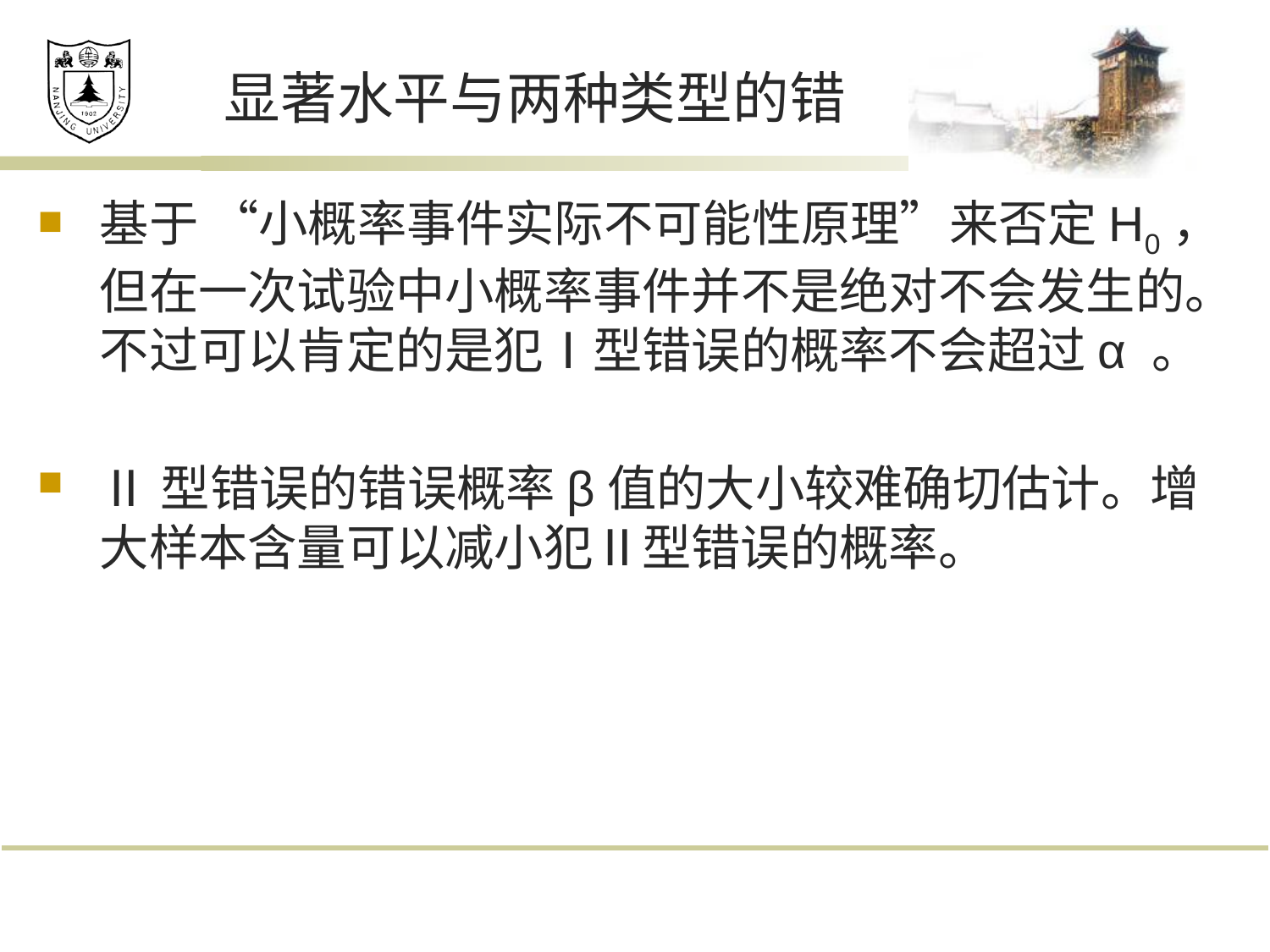

# 显著水平与两种类型的错
基于 “小概率事件实际不可能性原理”来否定H0， 但在一次试验中小概率事件并不是绝对不会发生的。不过可以肯定的是犯Ⅰ型错误的概率不会超过α 。

Ⅱ型错误的错误概率β值的大小较难确切估计。增大样本含量可以减小犯Ⅱ型错误的概率。